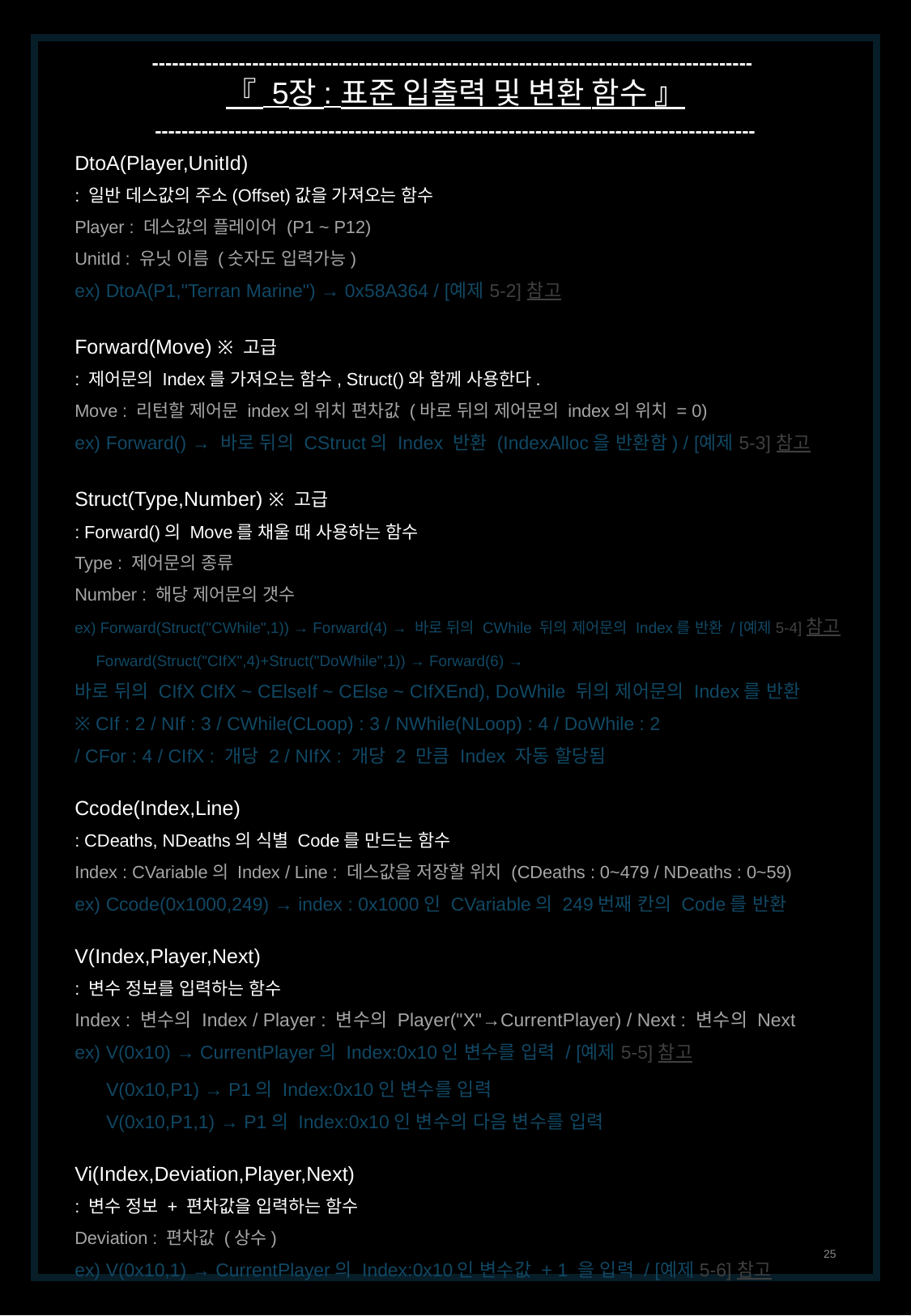

------------------------------------------------------------------------------------------
『  5장 : 표준 입출력 및 변환 함수 』
------------------------------------------------------------------------------------------
DtoA(Player,UnitId)
: 일반 데스값의 주소(Offset)값을 가져오는 함수
Player : 데스값의 플레이어 (P1 ~ P12)
UnitId : 유닛 이름 (숫자도 입력가능)
ex) DtoA(P1,"Terran Marine") → 0x58A364 / [예제 5-2] 참고

Forward(Move) ※ 고급
: 제어문의 Index를 가져오는 함수, Struct()와 함께 사용한다.
Move : 리턴할 제어문 index의 위치 편차값 (바로 뒤의 제어문의 index의 위치 = 0)
ex) Forward() → 바로 뒤의 CStruct의 Index 반환 (IndexAlloc을 반환함) / [예제 5-3] 참고

Struct(Type,Number) ※ 고급
: Forward()의 Move를 채울 때 사용하는 함수
Type : 제어문의 종류
Number : 해당 제어문의 갯수
ex) Forward(Struct("CWhile",1)) → Forward(4) → 바로 뒤의 CWhile 뒤의 제어문의 Index를 반환 / [예제 5-4] 참고
     Forward(Struct("CIfX",4)+Struct("DoWhile",1)) → Forward(6) →
바로 뒤의 CIfX CIfX ~ CElseIf ~ CElse ~ CIfXEnd), DoWhile 뒤의 제어문의 Index를 반환
※ CIf : 2 / NIf : 3 / CWhile(CLoop) : 3 / NWhile(NLoop) : 4 / DoWhile : 2
/ CFor : 4 / CIfX : 개당 2 / NIfX : 개당 2 만큼 Index 자동 할당됨

Ccode(Index,Line)
: CDeaths, NDeaths의 식별 Code를 만드는 함수
Index : CVariable의 Index / Line : 데스값을 저장할 위치 (CDeaths : 0~479 / NDeaths : 0~59)
ex) Ccode(0x1000,249) → index : 0x1000인 CVariable의 249번째 칸의 Code를 반환

V(Index,Player,Next)
: 변수 정보를 입력하는 함수
Index : 변수의 Index / Player : 변수의 Player("X"→CurrentPlayer) / Next : 변수의 Next
ex) V(0x10) → CurrentPlayer의 Index:0x10인 변수를 입력 / [예제 5-5] 참고
      V(0x10,P1) → P1의 Index:0x10인 변수를 입력
      V(0x10,P1,1) → P1의 Index:0x10인 변수의 다음 변수를 입력

Vi(Index,Deviation,Player,Next)
: 변수 정보 + 편차값을 입력하는 함수
Deviation : 편차값 (상수)
ex) V(0x10,1) → CurrentPlayer의 Index:0x10인 변수값 + 1 을 입력 / [예제 5-6] 참고
25